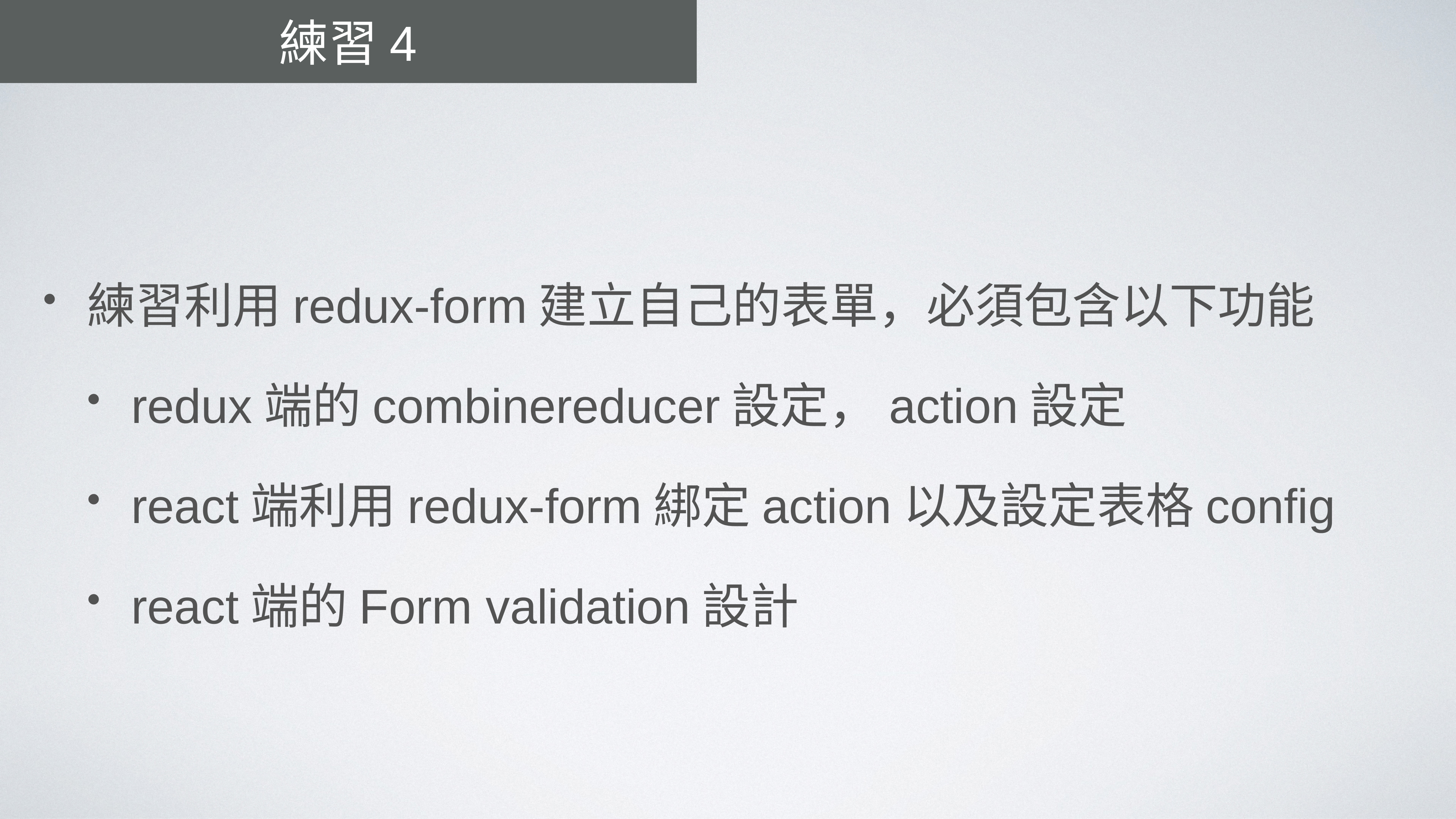

49
# 練習4
練習利用redux-form建立自己的表單，必須包含以下功能
redux端的combinereducer設定，action設定
react端利用redux-form綁定action以及設定表格config
react端的Form validation設計